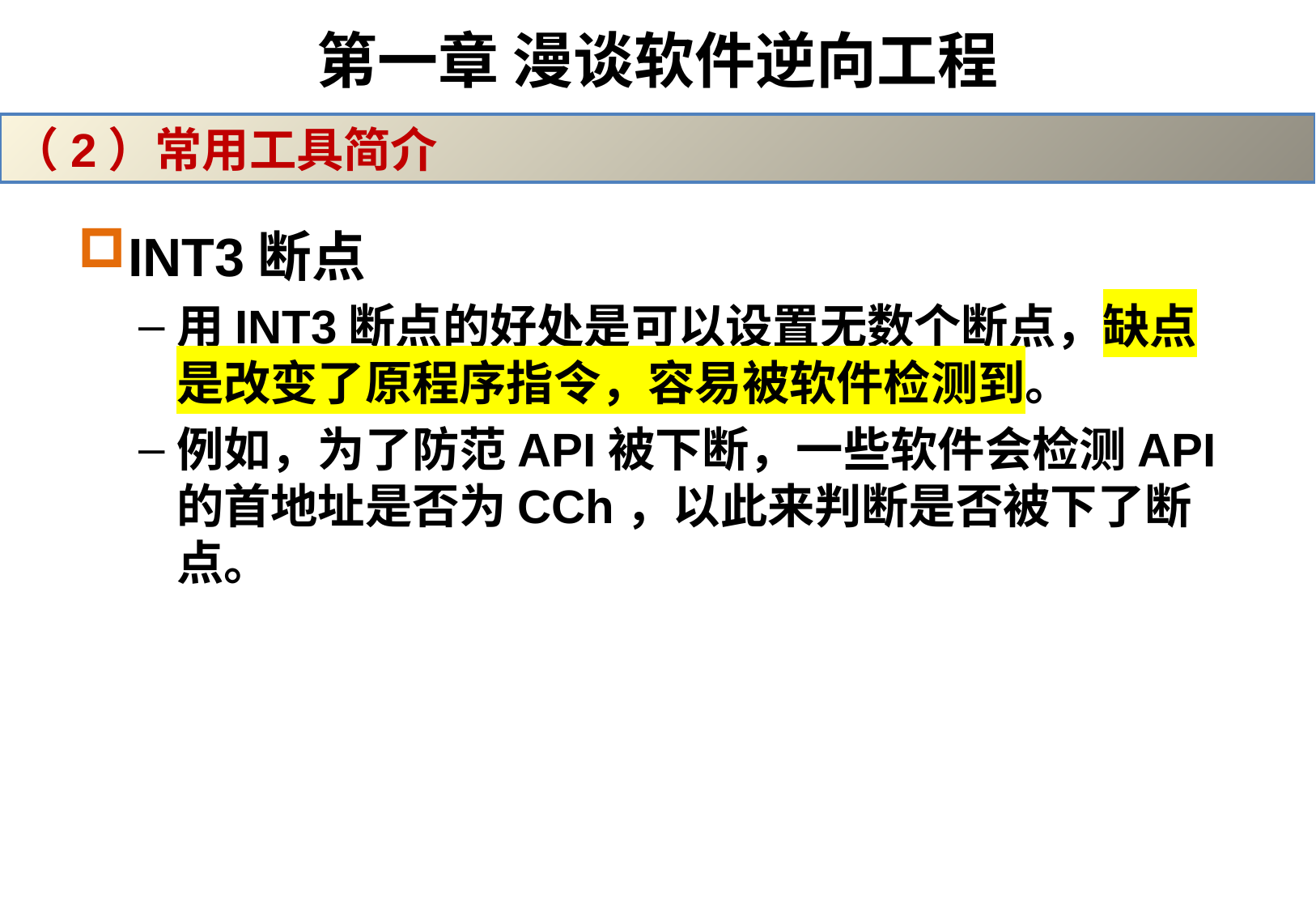

# 第一章 漫谈软件逆向工程
（2）常用工具简介
INT3断点
用INT3断点的好处是可以设置无数个断点，缺点是改变了原程序指令，容易被软件检测到。
例如，为了防范API被下断，一些软件会检测API的首地址是否为CCh，以此来判断是否被下了断点。